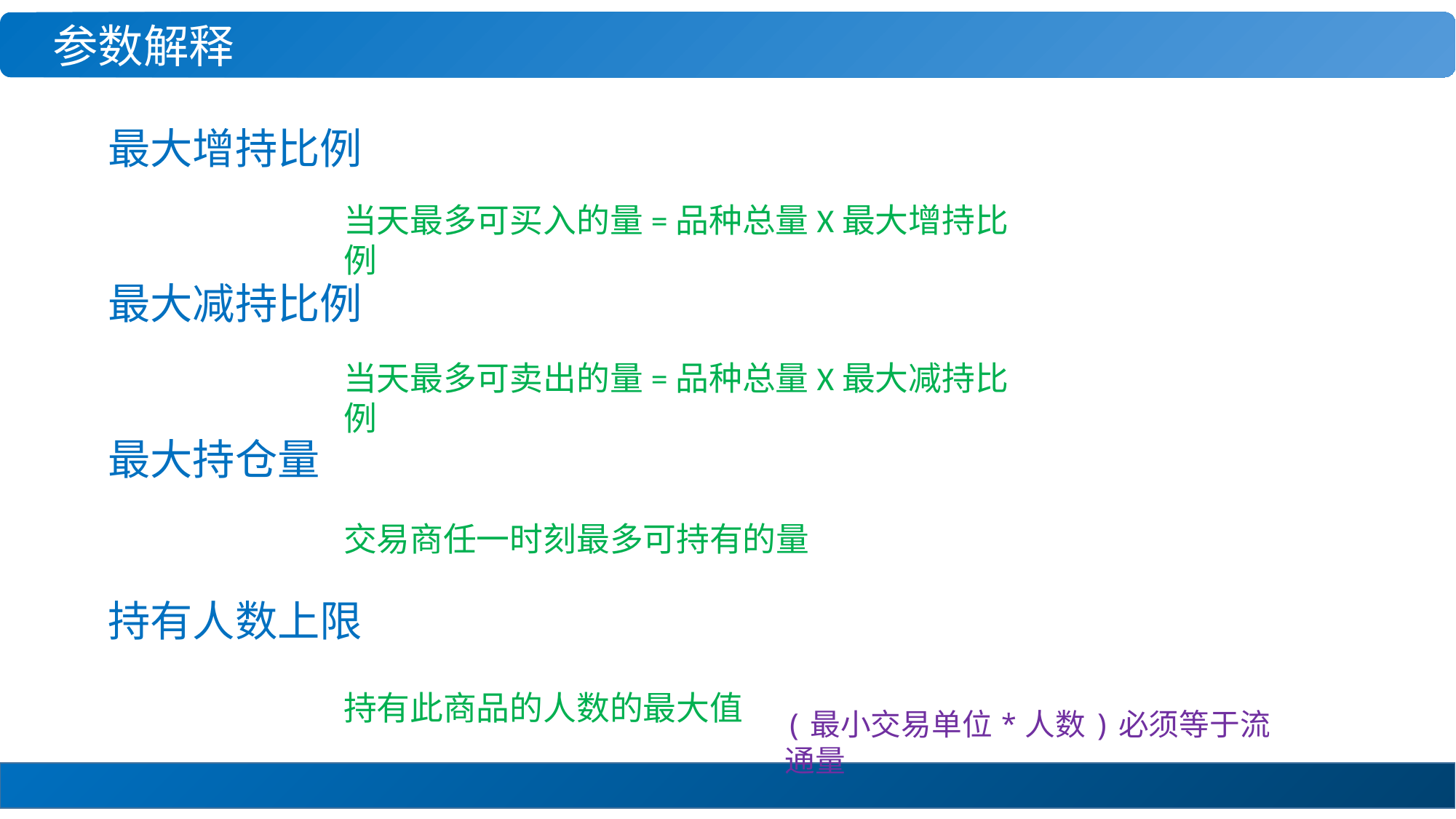

参数解释

最大增持比例
当天最多可买入的量=品种总量X最大增持比例
最大减持比例
当天最多可卖出的量=品种总量X最大减持比例
最大持仓量
交易商任一时刻最多可持有的量
持有人数上限
持有此商品的人数的最大值
(最小交易单位*人数)必须等于流通量